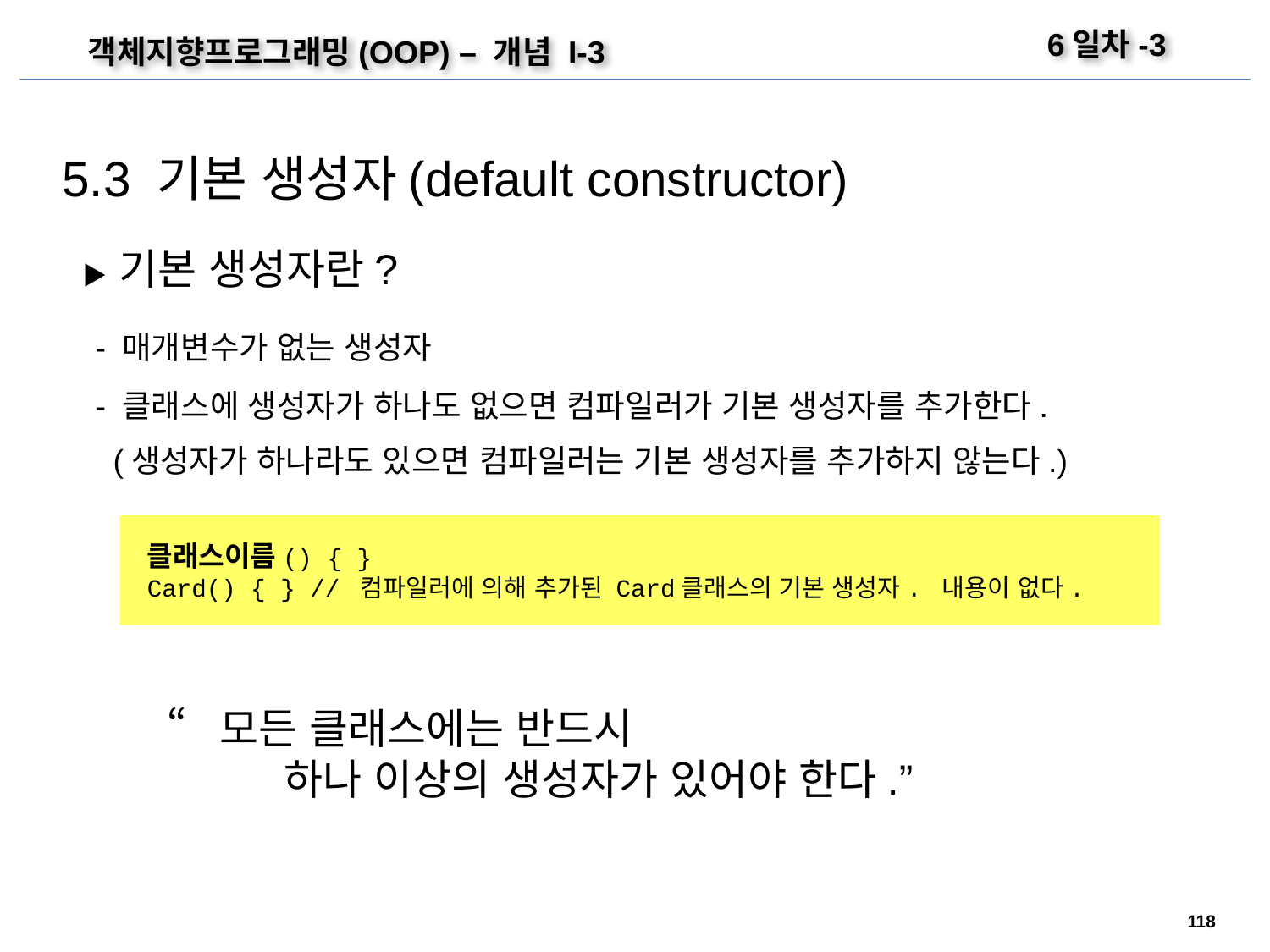

6일차-3
객체지향프로그래밍(OOP) – 개념 I-3
5.3 기본 생성자(default constructor)
▶ 기본 생성자란?
  - 매개변수가 없는 생성자
  - 클래스에 생성자가 하나도 없으면 컴파일러가 기본 생성자를 추가한다.
    (생성자가 하나라도 있으면 컴파일러는 기본 생성자를 추가하지 않는다.)

 클래스이름() { }
 Card() { } // 컴파일러에 의해 추가된 Card클래스의 기본 생성자. 내용이 없다.

“모든 클래스에는 반드시
         하나 이상의 생성자가 있어야 한다.”